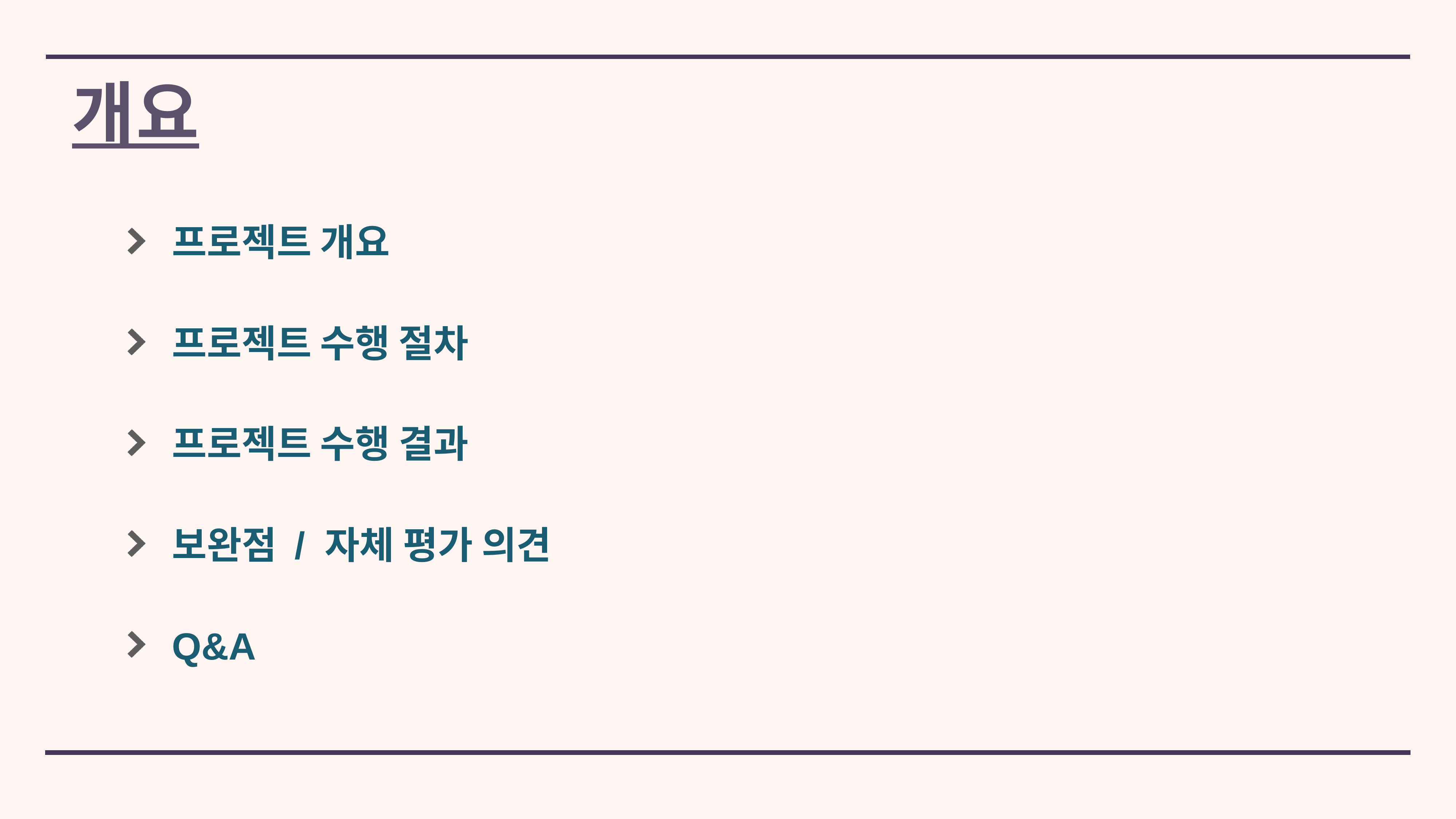

개요
프로젝트 개요
프로젝트 수행 절차
프로젝트 수행 결과
보완점 / 자체 평가 의견
Q&A